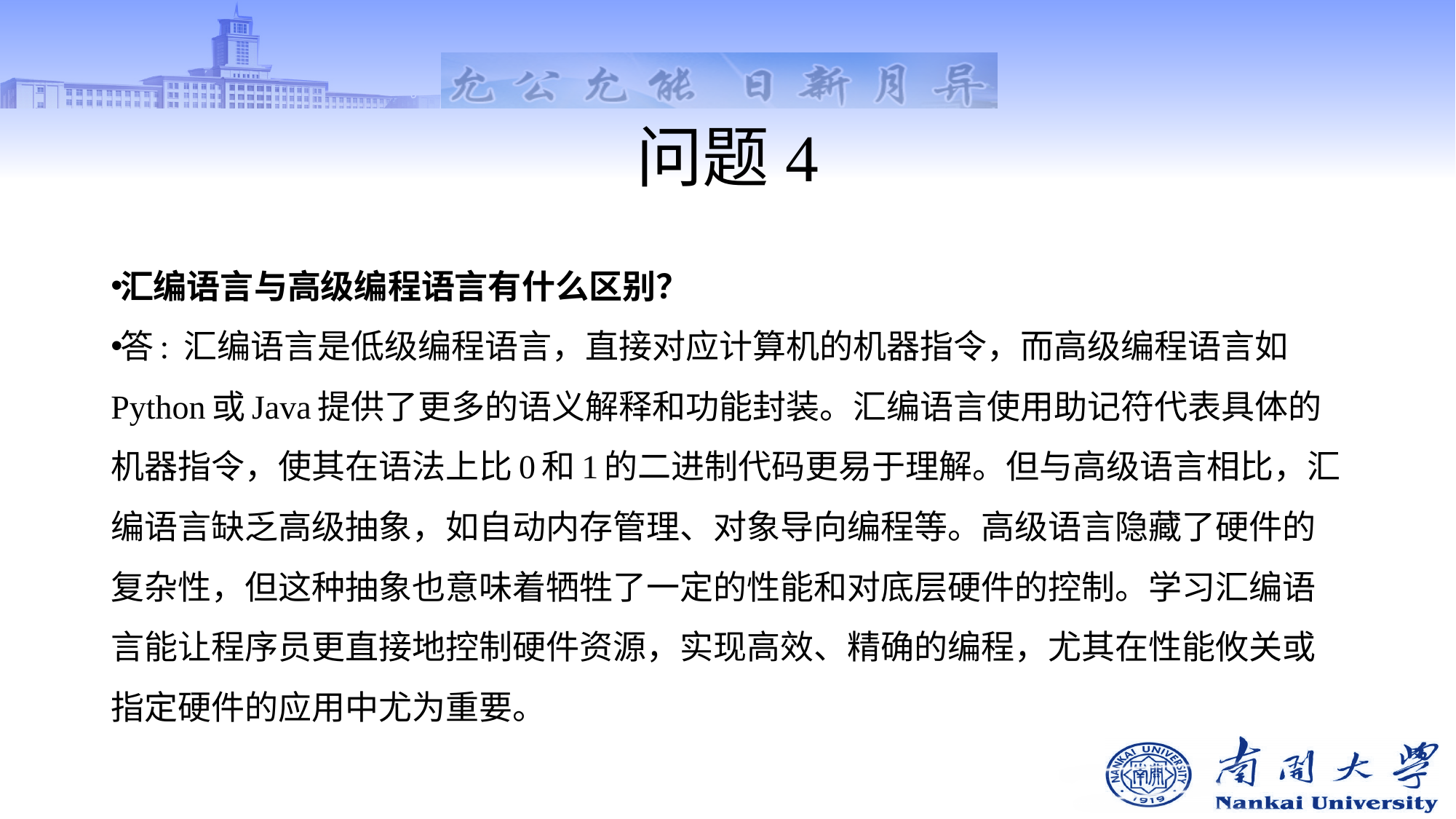

# 问题4
汇编语言与高级编程语言有什么区别？
答: 汇编语言是低级编程语言，直接对应计算机的机器指令，而高级编程语言如Python或Java提供了更多的语义解释和功能封装。汇编语言使用助记符代表具体的机器指令，使其在语法上比0和1的二进制代码更易于理解。但与高级语言相比，汇编语言缺乏高级抽象，如自动内存管理、对象导向编程等。高级语言隐藏了硬件的复杂性，但这种抽象也意味着牺牲了一定的性能和对底层硬件的控制。学习汇编语言能让程序员更直接地控制硬件资源，实现高效、精确的编程，尤其在性能攸关或指定硬件的应用中尤为重要。